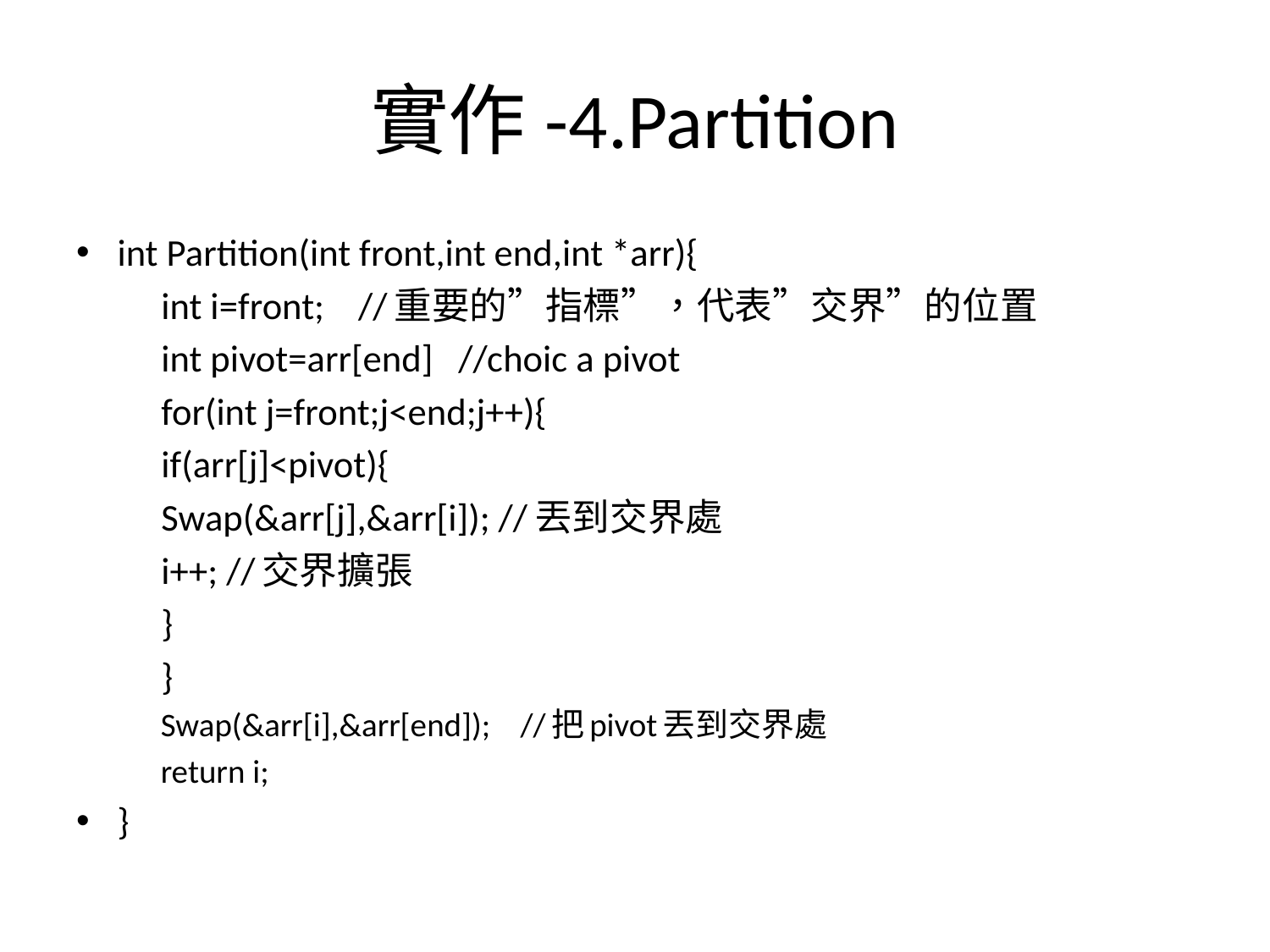

# 實作-4.Partition
int Partition(int front,int end,int *arr){
	int i=front;    //重要的”指標”，代表”交界”的位置
	int pivot=arr[end]   //choic a pivot
	for(int j=front;j<end;j++){
		if(arr[j]<pivot){
			Swap(&arr[j],&arr[i]); //丟到交界處
			i++; //交界擴張
		}
	}
    Swap(&arr[i],&arr[end]);    //把pivot丟到交界處
    return i;
}